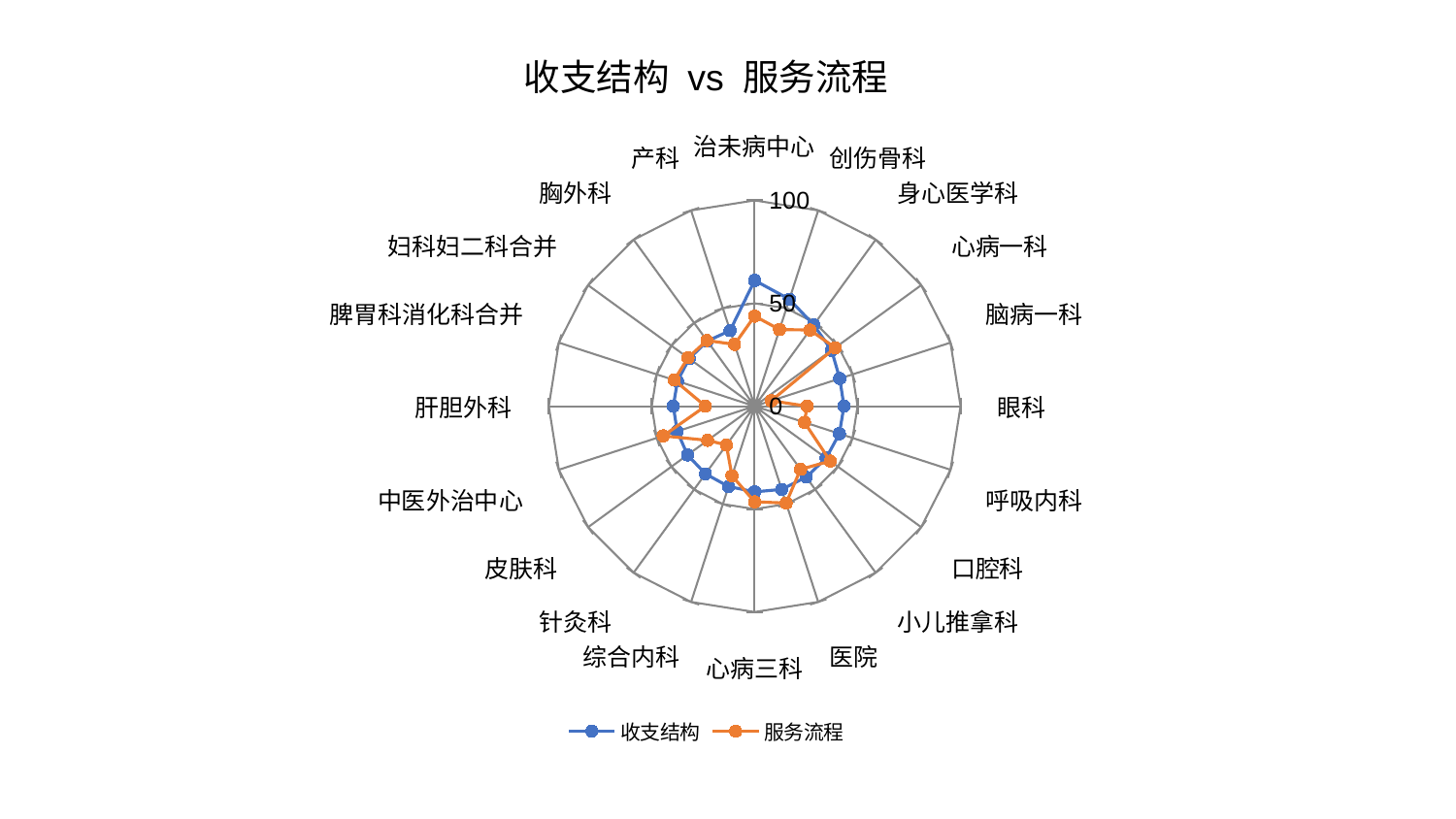

### Chart: 收支结构 vs 服务流程

| Category | 收支结构 | 服务流程 |
|---|---|---|
| 治未病中心 | 61.11345580211096 | 43.775741849705234 |
| 创伤骨科 | 54.645696249781146 | 39.1750817878256 |
| 身心医学科 | 48.81303874103321 | 45.73446239183838 |
| 心病一科 | 46.19640531632129 | 48.351423083697654 |
| 脑病一科 | 43.47909838589435 | 8.49108688767118 |
| 眼科 | 43.37784866932327 | 25.479233240994436 |
| 呼吸内科 | 43.287004082647975 | 25.458626519073164 |
| 口腔科 | 42.92092925279742 | 45.40397157729223 |
| 小儿推拿科 | 42.6342351006775 | 37.95124163560855 |
| 医院 | 42.5303623361795 | 49.495429413989996 |
| 心病三科 | 41.645851082816876 | 46.48265554698181 |
| 综合内科 | 41.02150228921415 | 35.57013368394584 |
| 针灸科 | 40.653527170839524 | 23.35765689139952 |
| 皮肤科 | 40.32885575605655 | 28.248447278411412 |
| 中医外治中心 | 39.57336064406432 | 46.7380455080405 |
| 肝胆外科 | 39.50543749816339 | 23.893271003935876 |
| 脾胃科消化科合并 | 39.438940790077815 | 41.08578888806571 |
| 妇科妇二科合并 | 39.328907116078966 | 40.04490653544548 |
| 胸外科 | 39.105390915311226 | 39.49799753286764 |
| 产科 | 38.62366263877757 | 31.578877728382906 |
73